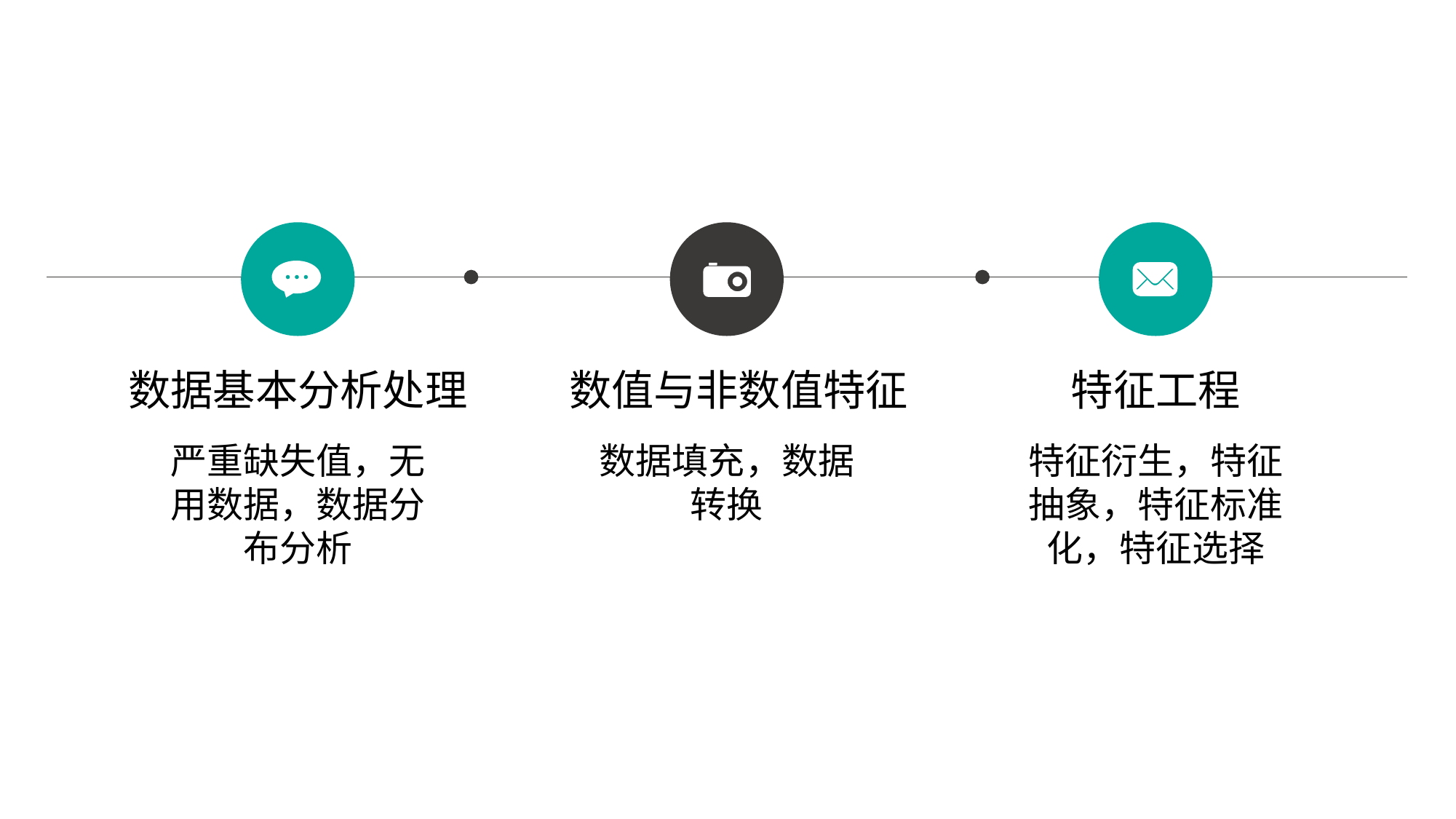

数据基本分析处理
数值与非数值特征
特征工程
严重缺失值，无用数据，数据分布分析
数据填充，数据转换
特征衍生，特征抽象，特征标准化，特征选择